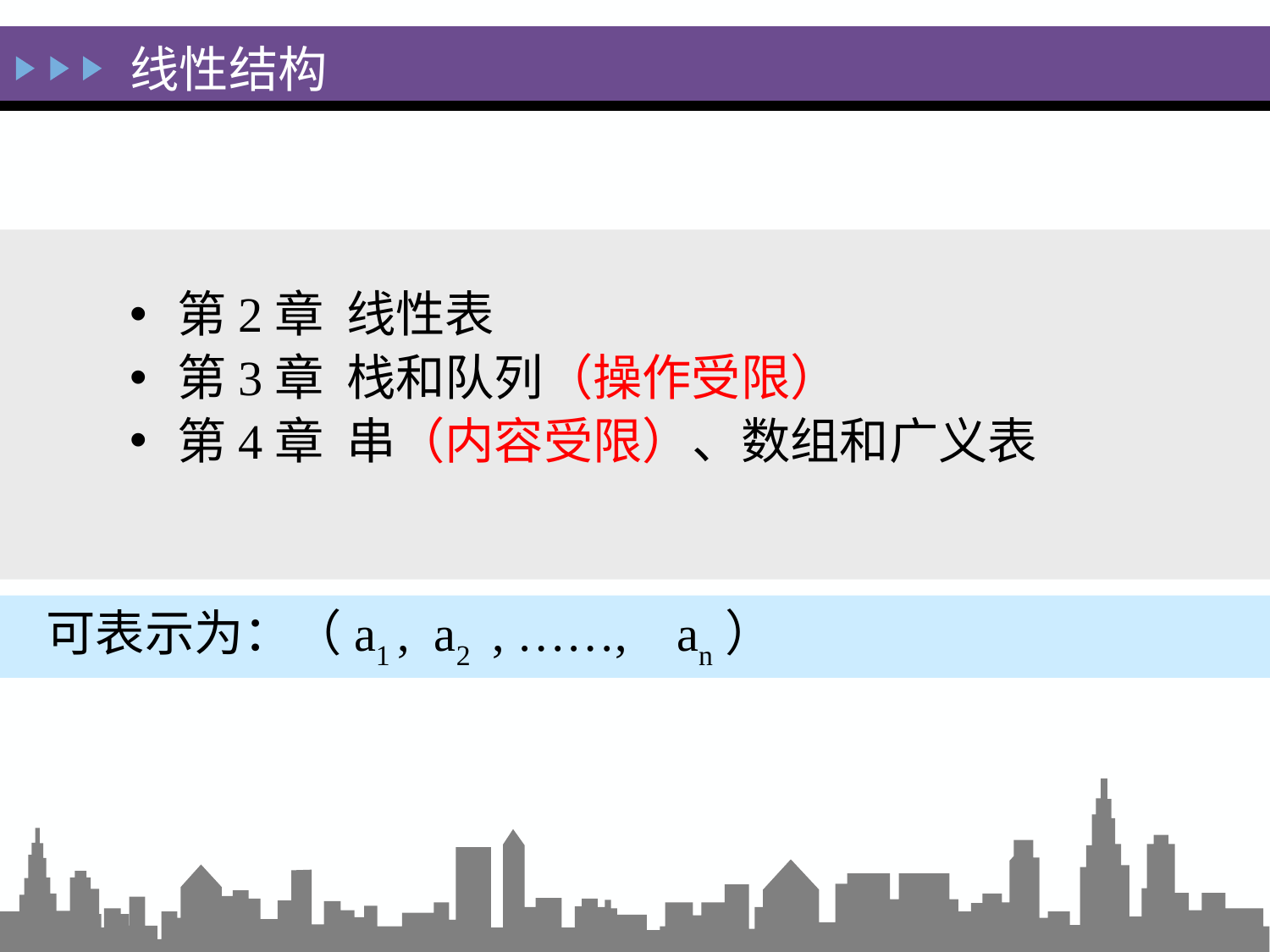

# 线性结构

第2章  线性表
第3章  栈和队列（操作受限）
第4章  串（内容受限）、数组和广义表
  可表示为：（a1 ,  a2   , ……,    an）